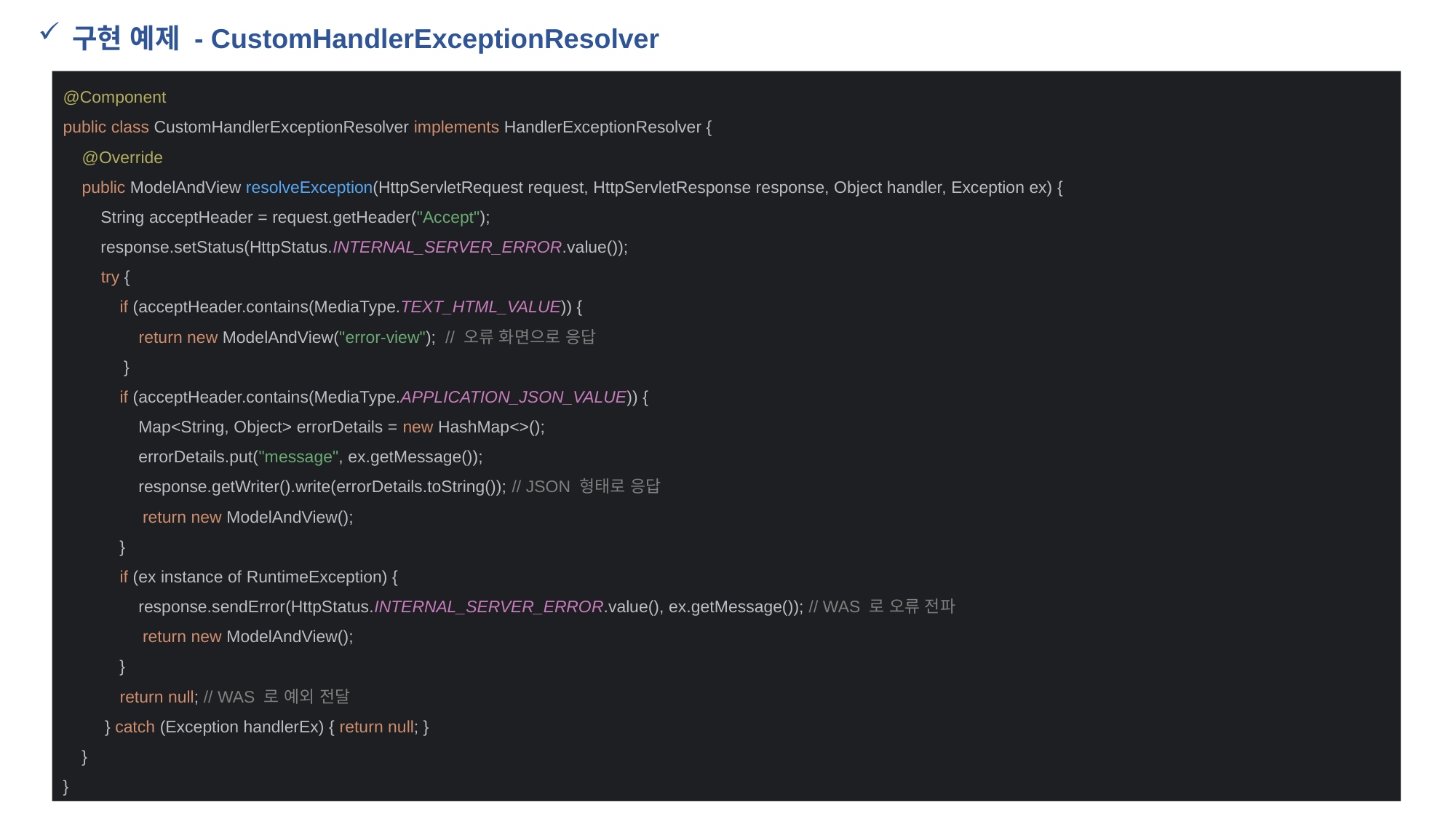

구현 예제 - CustomHandlerExceptionResolver
@Component
public class CustomHandlerExceptionResolver implements HandlerExceptionResolver {
    @Override
    public ModelAndView resolveException(HttpServletRequest request, HttpServletResponse response, Object handler, Exception ex) {
        String acceptHeader = request.getHeader("Accept");
        response.setStatus(HttpStatus.INTERNAL_SERVER_ERROR.value());
        try {
            if (acceptHeader.contains(MediaType.TEXT_HTML_VALUE)) {
                return new ModelAndView("error-view");  // 오류 화면으로 응답
            }
            if (acceptHeader.contains(MediaType.APPLICATION_JSON_VALUE)) {
                Map<String, Object> errorDetails = new HashMap<>();
                errorDetails.put("message", ex.getMessage());
                response.getWriter().write(errorDetails.toString()); // JSON 형태로 응답
                return new ModelAndView();
            }
            if (ex instance of RuntimeException) {
                response.sendError(HttpStatus.INTERNAL_SERVER_ERROR.value(), ex.getMessage()); // WAS 로 오류 전파
                return new ModelAndView();
            }
            return null; // WAS 로 예외 전달
        } catch (Exception handlerEx) { return null; }
    }
}